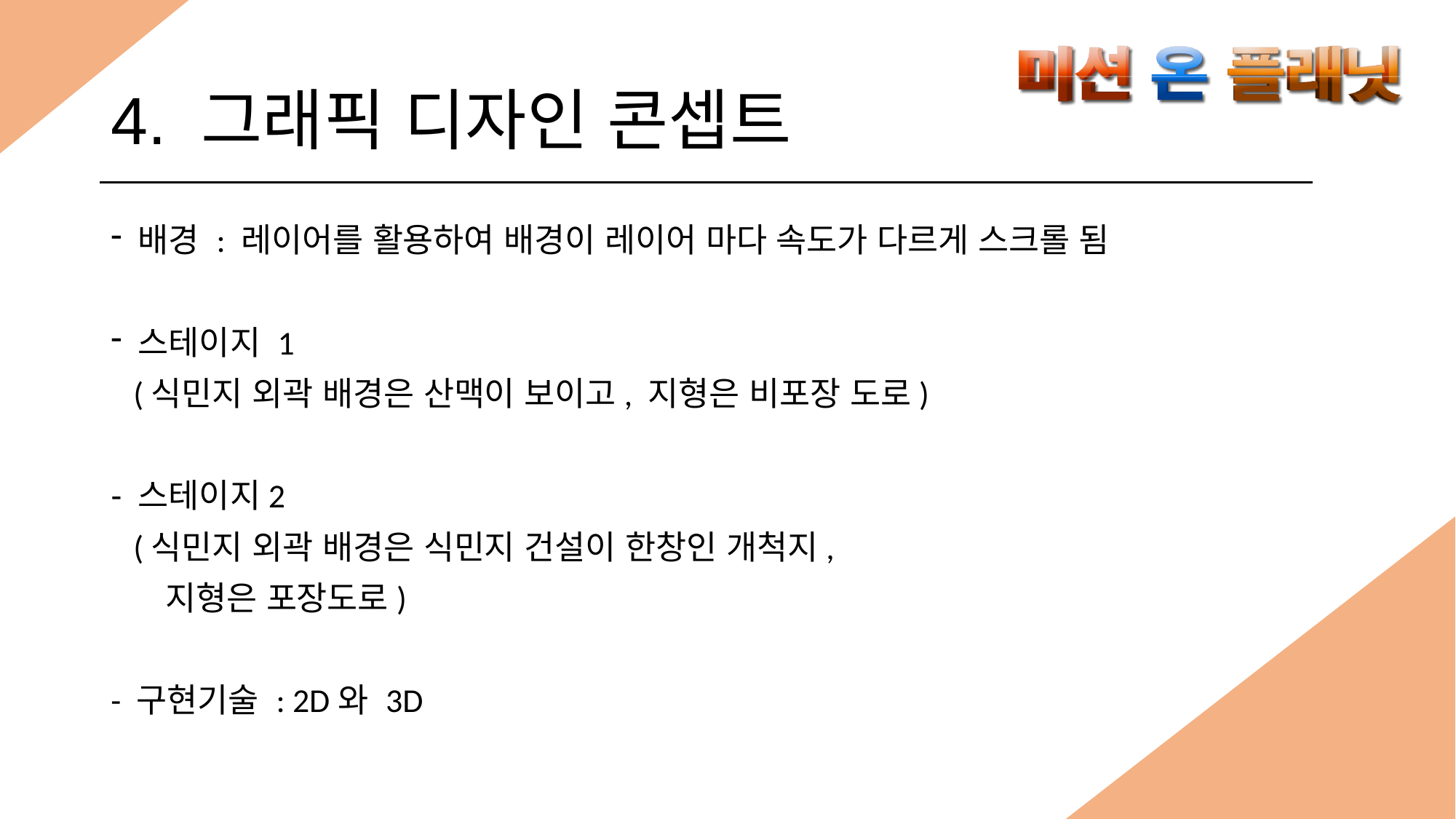

# 4. 그래픽 디자인 콘셉트
배경 : 레이어를 활용하여 배경이 레이어 마다 속도가 다르게 스크롤 됨

스테이지 1
   (식민지 외곽 배경은 산맥이 보이고, 지형은 비포장 도로)

스테이지2
   (식민지 외곽 배경은 식민지 건설이 한창인 개척지,
     지형은 포장도로)

- 구현기술 : 2D와 3D